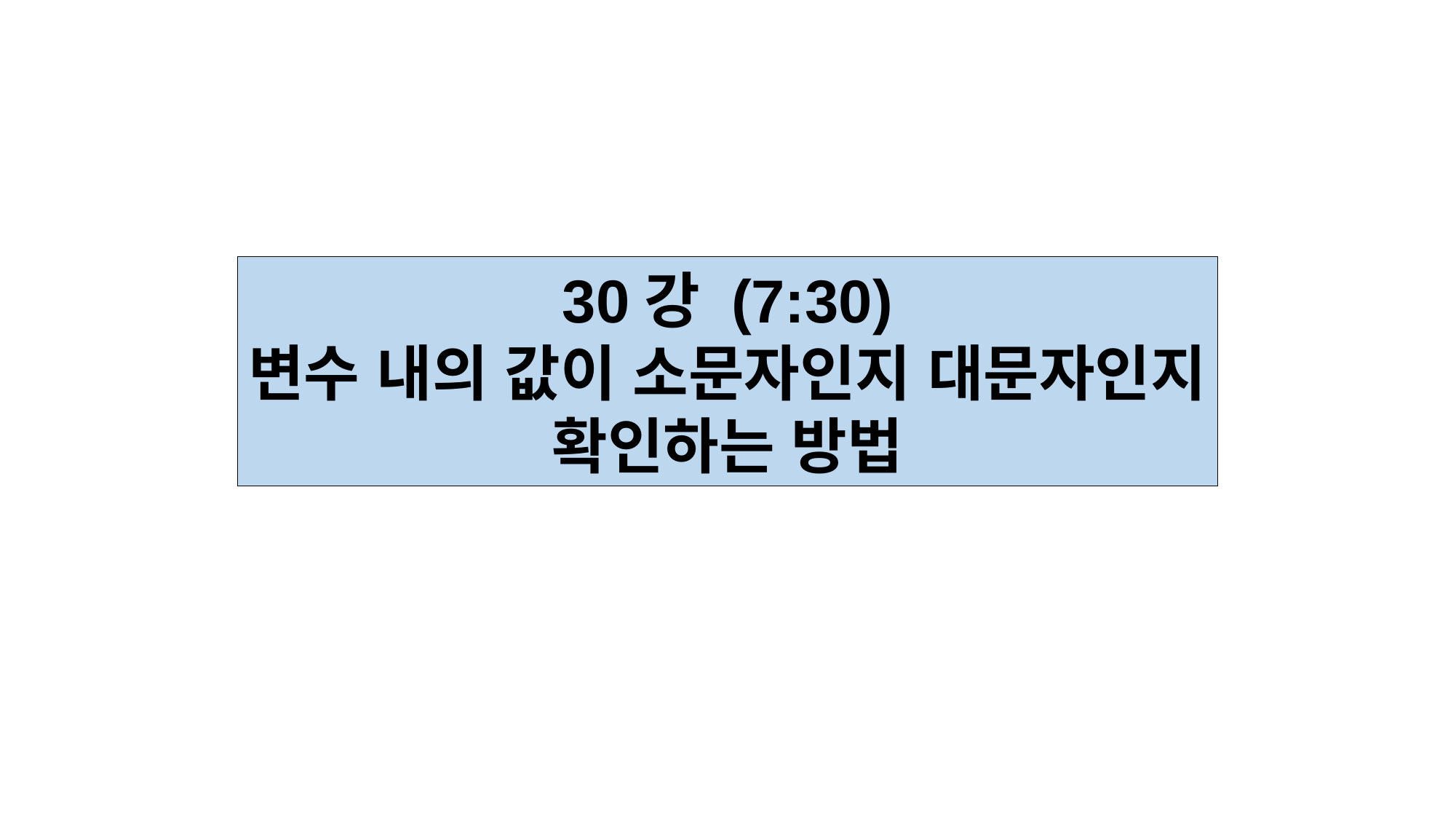

30강 (7:30)
변수 내의 값이 소문자인지 대문자인지
확인하는 방법